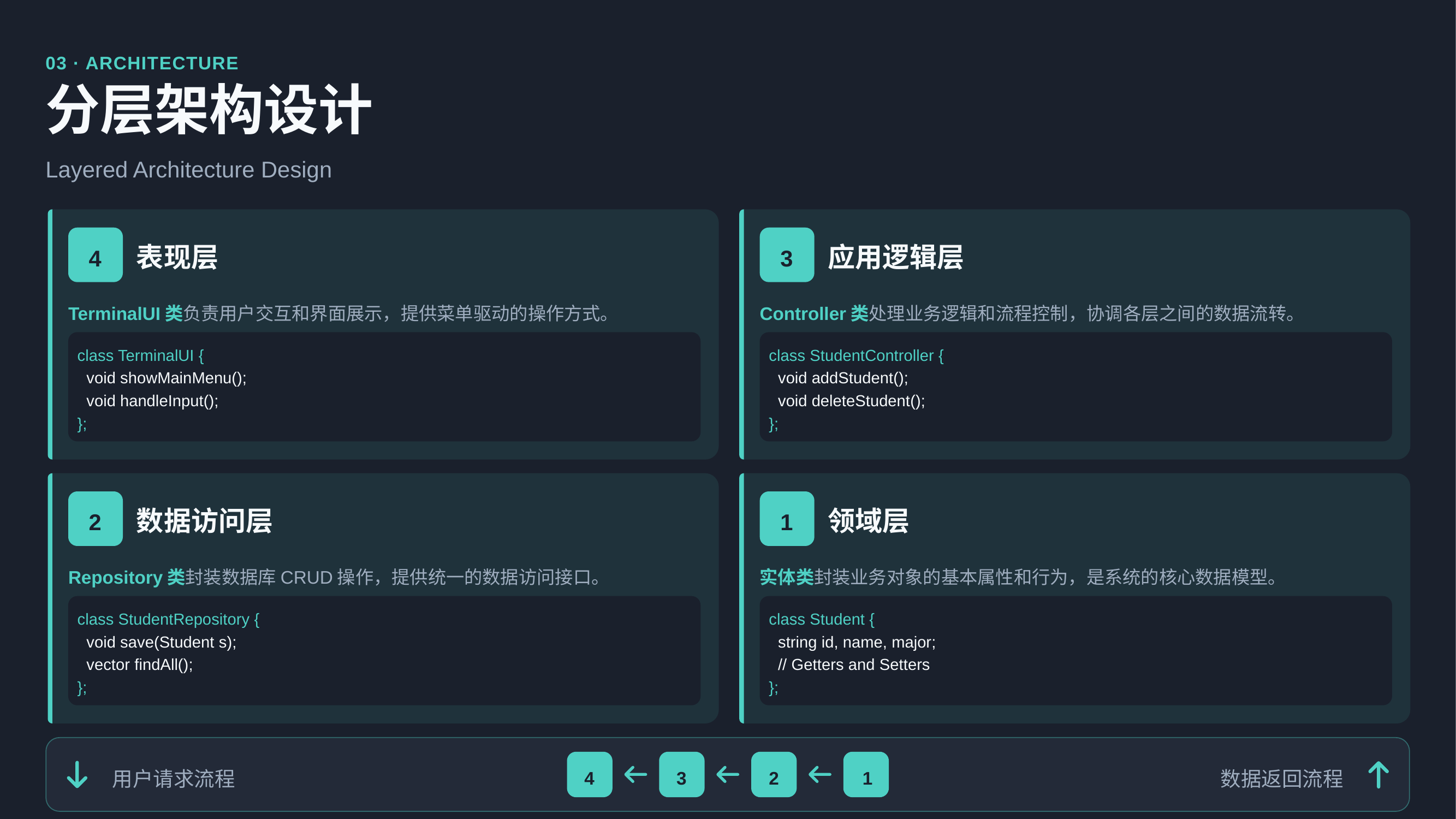

03 · ARCHITECTURE
分层架构设计
Layered Architecture Design

表现层
应用逻辑层
4
3
TerminalUI类负责用户交互和界面展示，提供菜单驱动的操作方式。
Controller类处理业务逻辑和流程控制，协调各层之间的数据流转。

class TerminalUI {
class StudentController {
void showMainMenu();
void addStudent();
void handleInput();
void deleteStudent();
};
};

数据访问层
领域层
2
1
Repository类封装数据库CRUD操作，提供统一的数据访问接口。
实体类封装业务对象的基本属性和行为，是系统的核心数据模型。

class StudentRepository {
class Student {
void save(Student s);
string id, name, major;
vector findAll();
// Getters and Setters
};
};

用户请求流程
数据返回流程

4
3
2
1